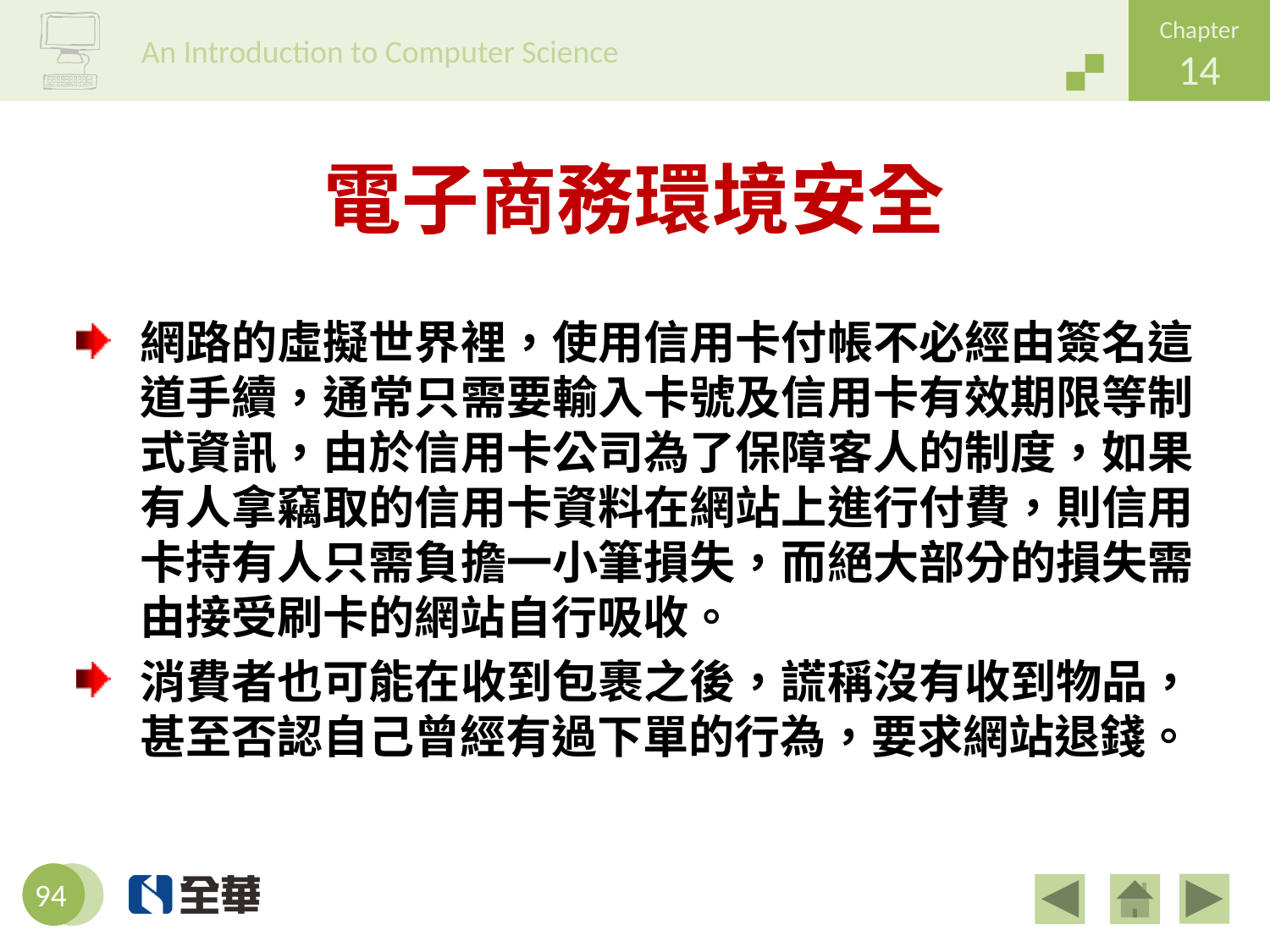

# 電子商務環境安全
網路的虛擬世界裡，使用信用卡付帳不必經由簽名這道手續，通常只需要輸入卡號及信用卡有效期限等制式資訊，由於信用卡公司為了保障客人的制度，如果有人拿竊取的信用卡資料在網站上進行付費，則信用卡持有人只需負擔一小筆損失，而絕大部分的損失需由接受刷卡的網站自行吸收。
消費者也可能在收到包裹之後，謊稱沒有收到物品，甚至否認自己曾經有過下單的行為，要求網站退錢。